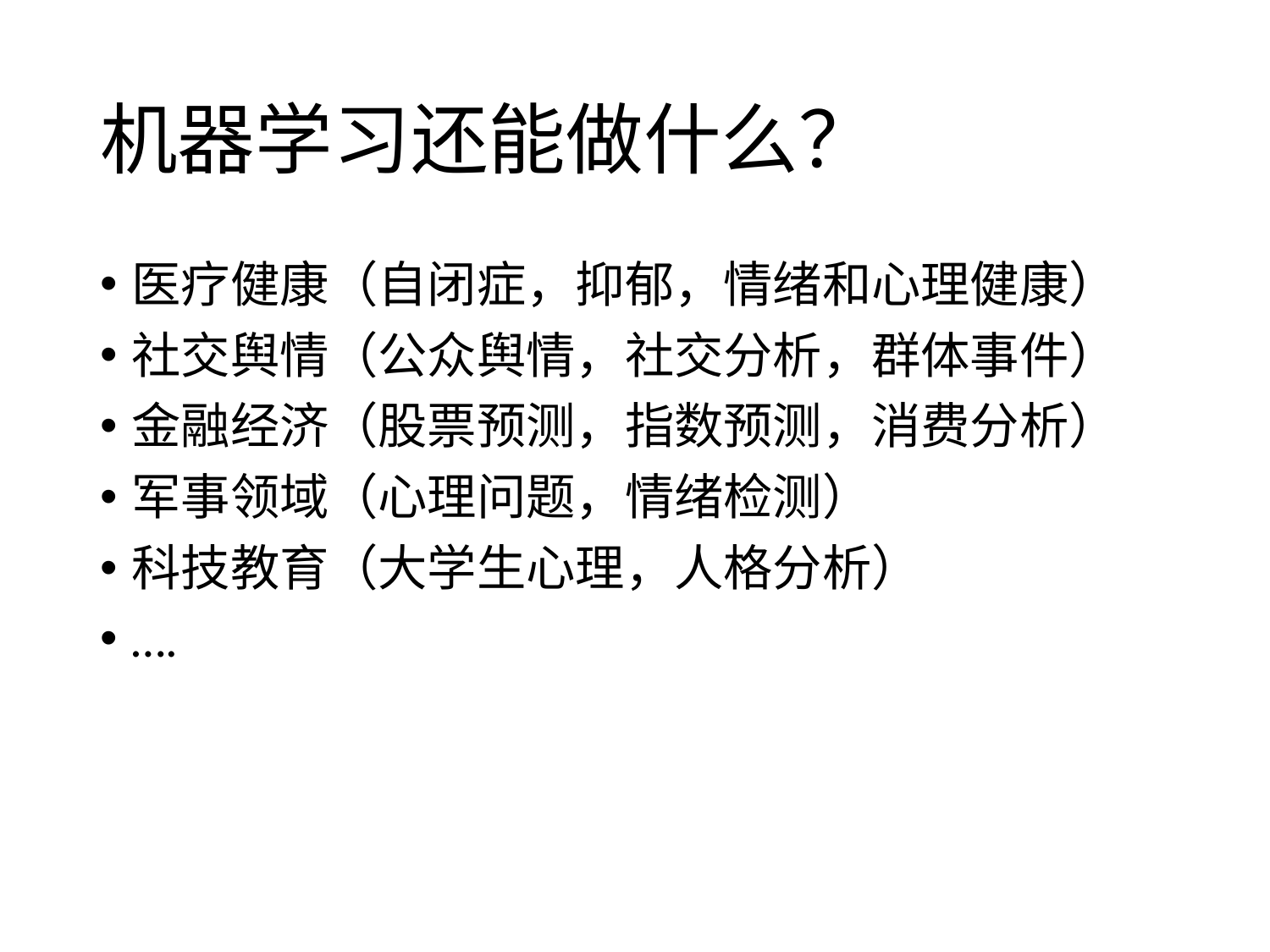

# 机器学习还能做什么？
医疗健康（自闭症，抑郁，情绪和心理健康）
社交舆情（公众舆情，社交分析，群体事件）
金融经济（股票预测，指数预测，消费分析）
军事领域（心理问题，情绪检测）
科技教育（大学生心理，人格分析）
….